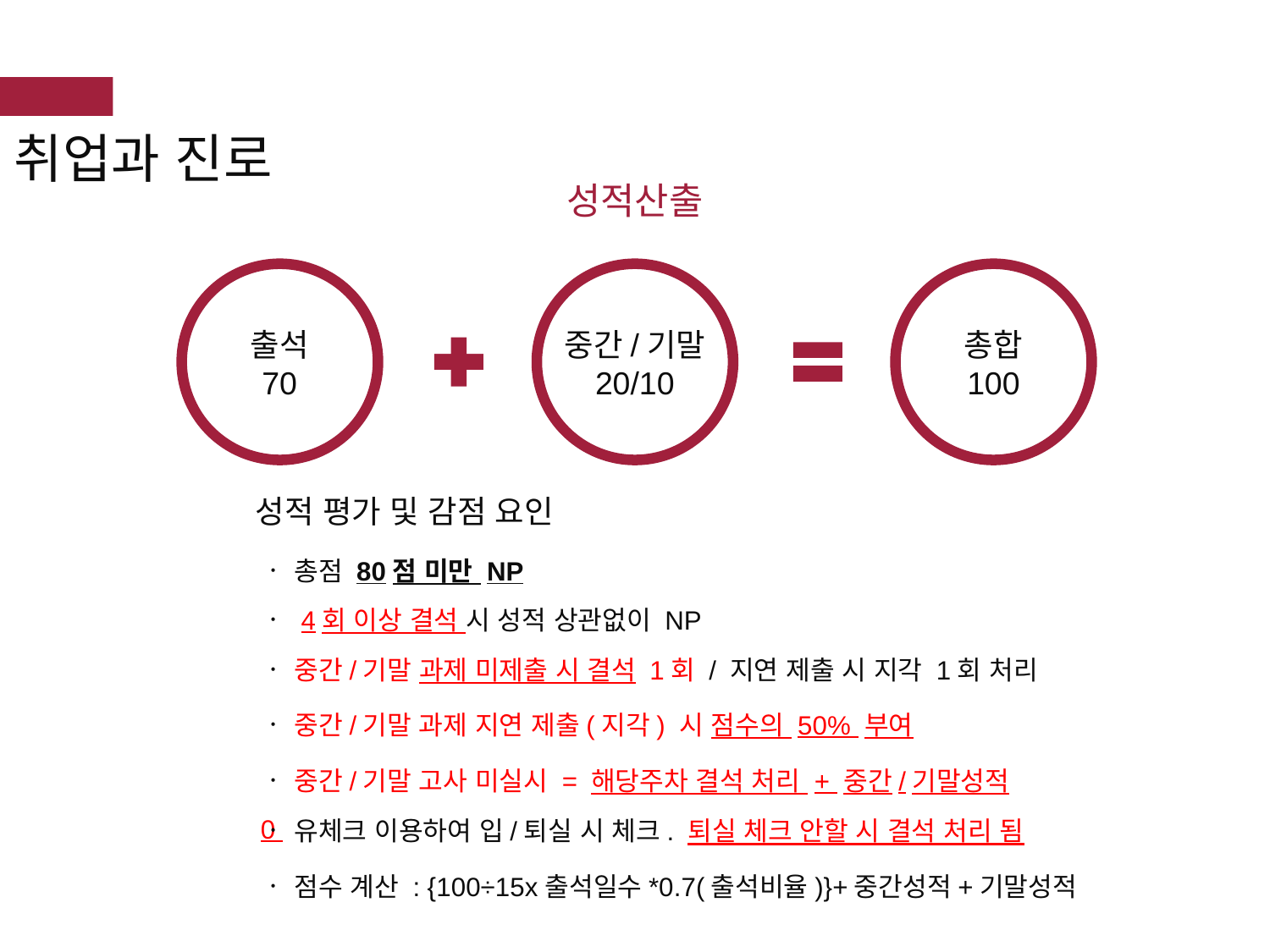

취업과 진로

성적산출

중간/기말
20/10
총합
100
출석
70

성적 평가 및 감점 요인
ㆍ 총점 80점 미만 NP
ㆍ 4회 이상 결석 시 성적 상관없이 NP
ㆍ 중간/기말 과제 미제출 시 결석 1회 / 지연 제출 시 지각 1회 처리
ㆍ 중간/기말 과제 지연 제출(지각) 시 점수의 50% 부여
ㆍ 중간/기말 고사 미실시 = 해당주차 결석 처리 + 중간/기말성적 0
ㆍ 유체크 이용하여 입/퇴실 시 체크. 퇴실 체크 안할 시 결석 처리 됨
ㆍ 점수 계산 : {100÷15x출석일수*0.7(출석비율)}+중간성적+기말성적